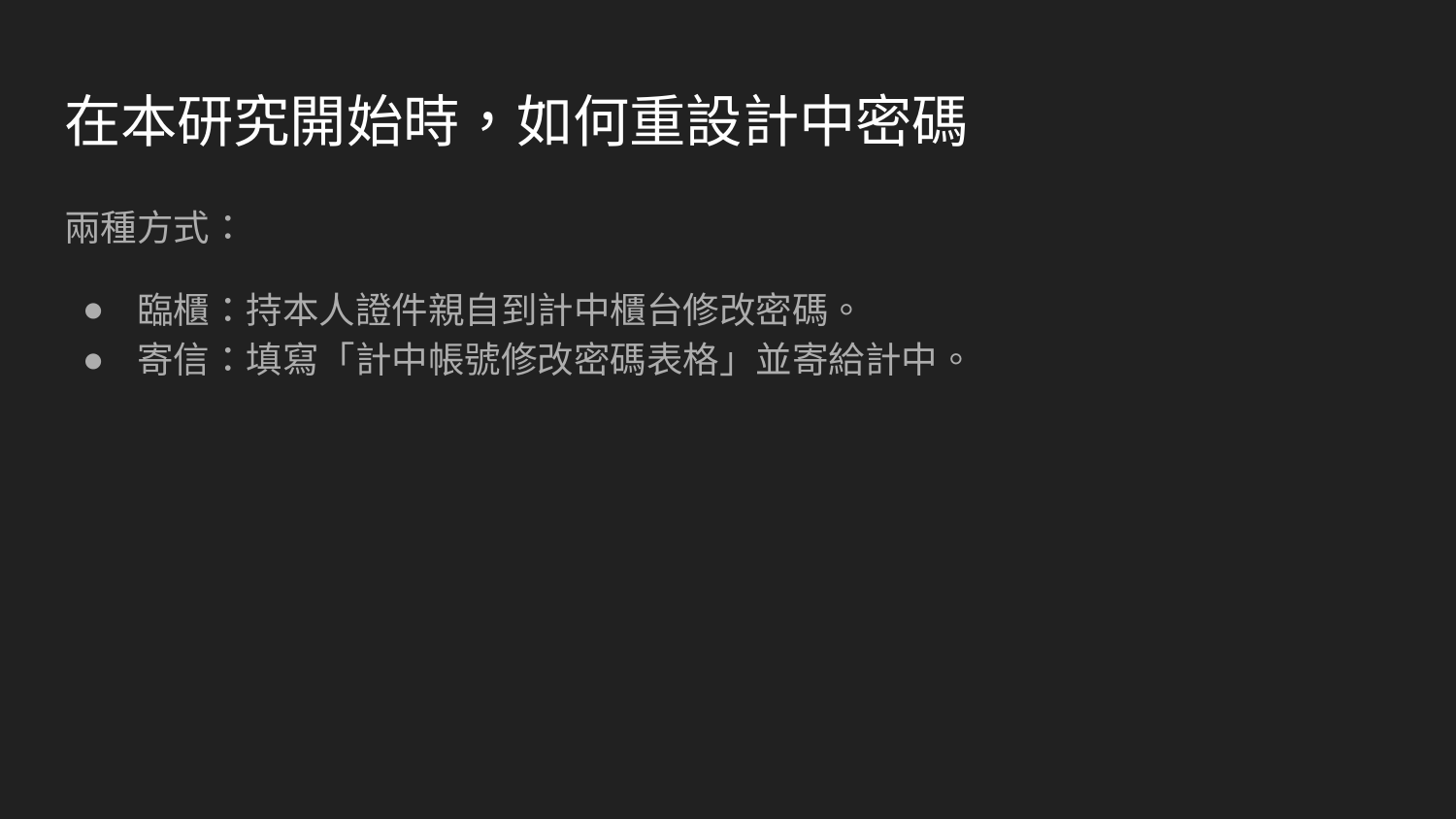

# 在本研究開始時，如何重設計中密碼
兩種方式：
臨櫃：持本人證件親自到計中櫃台修改密碼。
寄信：填寫「計中帳號修改密碼表格」並寄給計中。